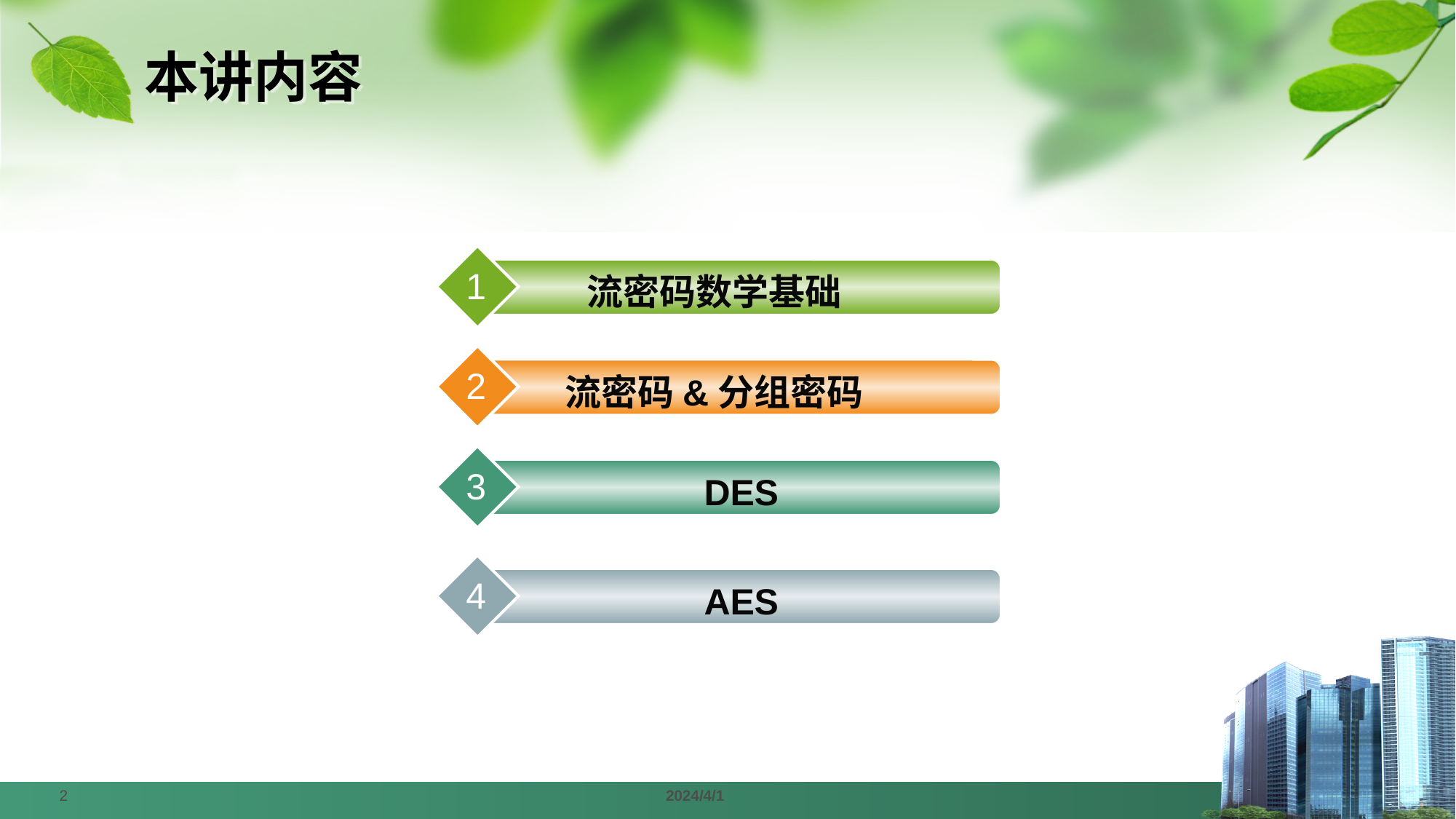

# 本讲内容

1

流密码数学基础

2

流密码&分组密码

3

DES

4

AES
2
2024/4/1